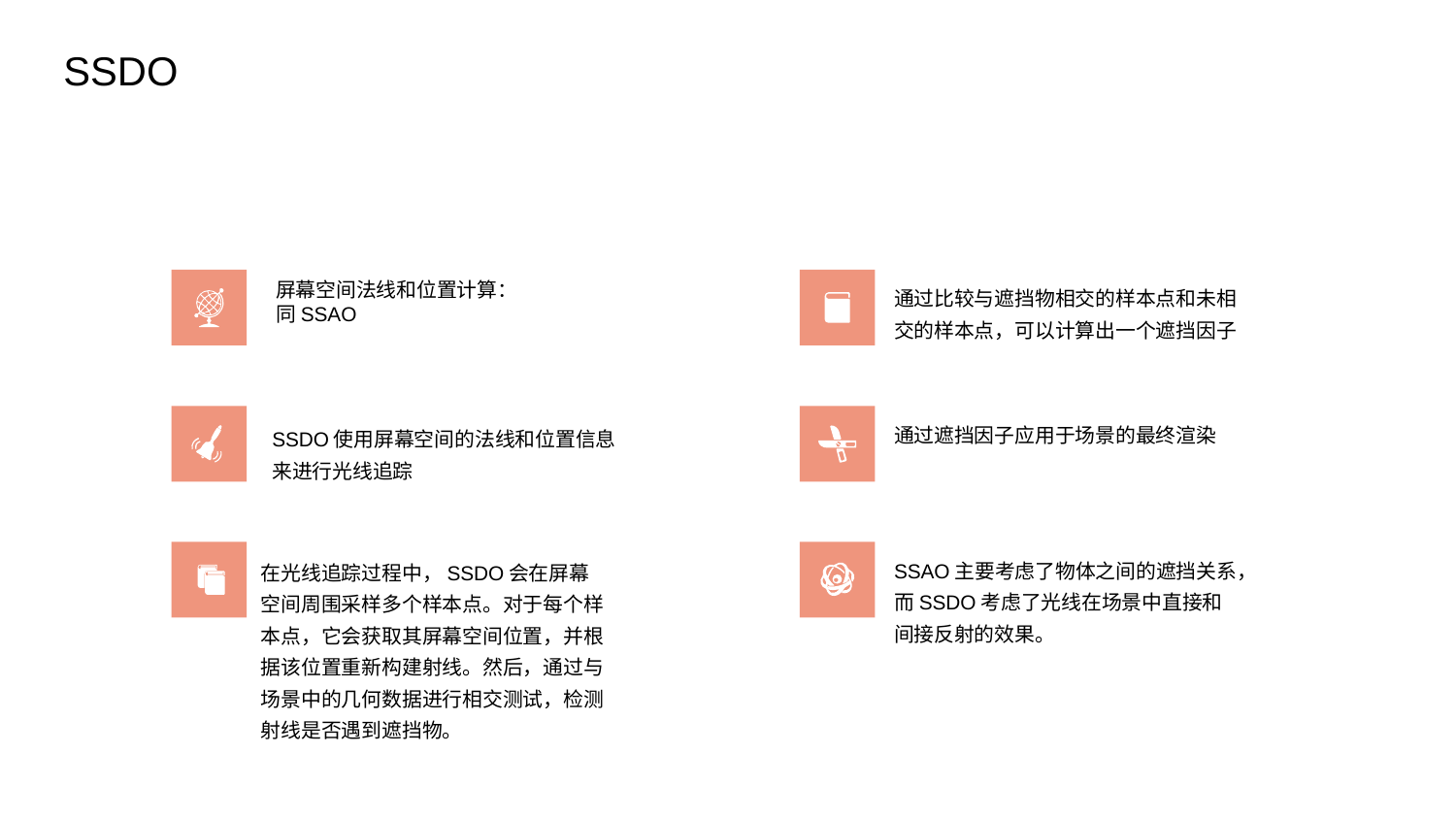

SSDO

屏幕空间法线和位置计算：
同SSAO
通过比较与遮挡物相交的样本点和未相交的样本点，可以计算出一个遮挡因子

通过遮挡因子应用于场景的最终渲染
SSDO使用屏幕空间的法线和位置信息来进行光线追踪

SSAO主要考虑了物体之间的遮挡关系，而SSDO考虑了光线在场景中直接和间接反射的效果。
在光线追踪过程中，SSDO会在屏幕空间周围采样多个样本点。对于每个样本点，它会获取其屏幕空间位置，并根据该位置重新构建射线。然后，通过与场景中的几何数据进行相交测试，检测射线是否遇到遮挡物。